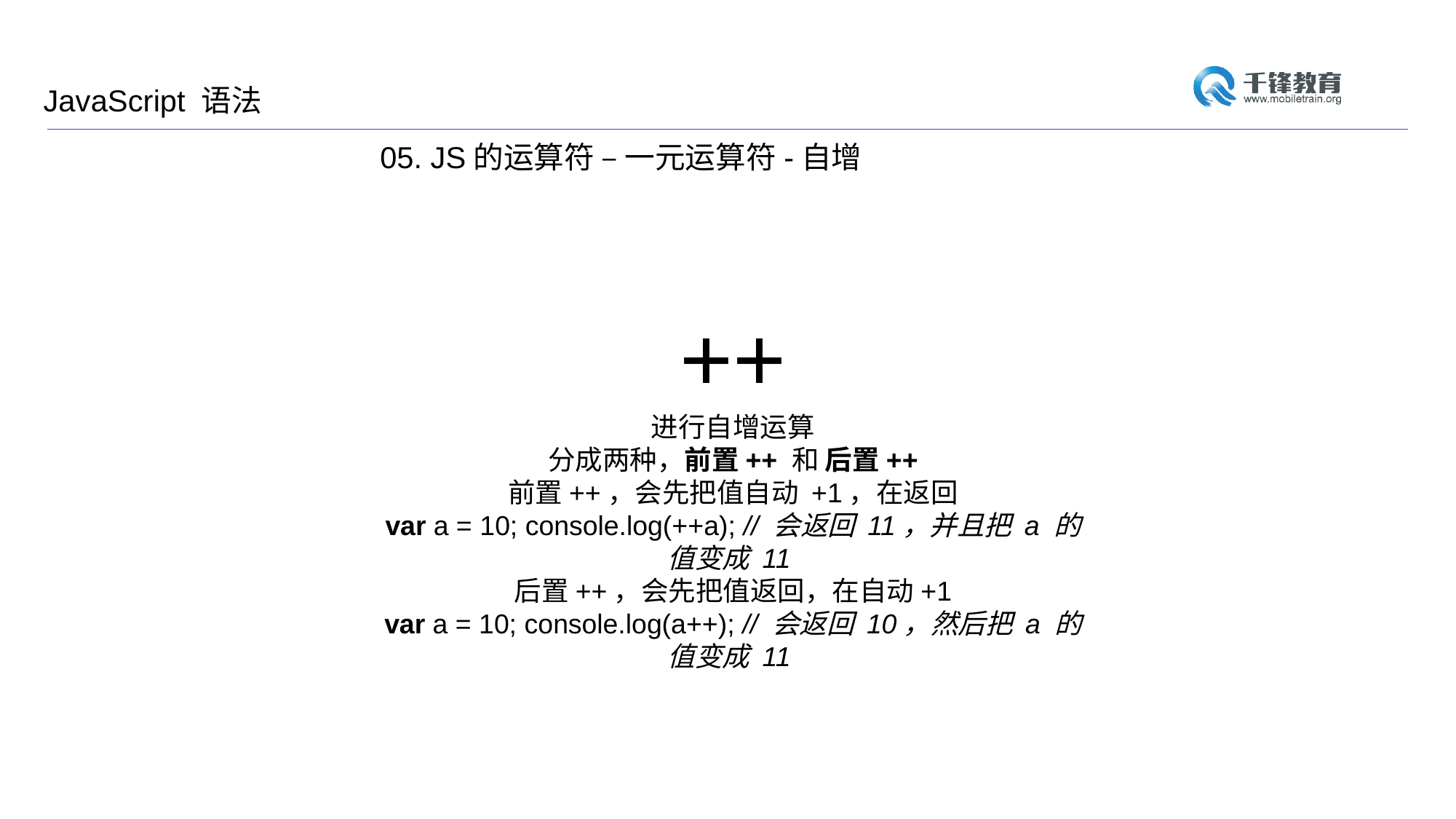

JavaScript 语法
05. JS的运算符 – 一元运算符-自增
++
进行自增运算
分成两种，前置++ 和 后置++
前置++，会先把值自动 +1，在返回
var a = 10; console.log(++a); // 会返回 11，并且把 a 的值变成 11
后置++，会先把值返回，在自动+1
var a = 10; console.log(a++); // 会返回 10，然后把 a 的值变成 11